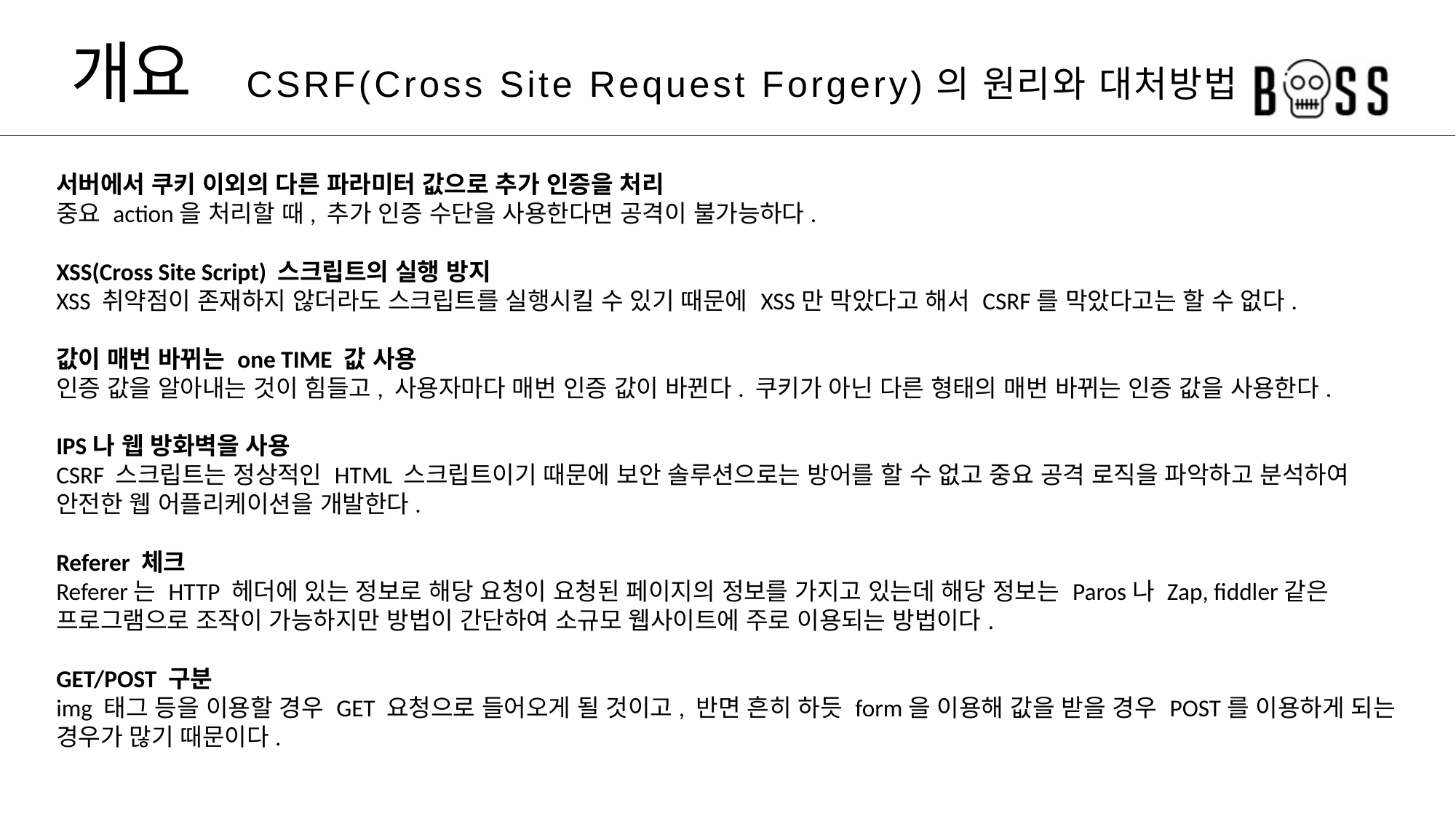

# 개요	 CSRF(Cross Site Request Forgery)의 원리와 대처방법
서버에서 쿠키 이외의 다른 파라미터 값으로 추가 인증을 처리
중요 action을 처리할 때, 추가 인증 수단을 사용한다면 공격이 불가능하다.

XSS(Cross Site Script) 스크립트의 실행 방지
XSS 취약점이 존재하지 않더라도 스크립트를 실행시킬 수 있기 때문에 XSS만 막았다고 해서 CSRF를 막았다고는 할 수 없다.

값이 매번 바뀌는 one TIME 값 사용
인증 값을 알아내는 것이 힘들고, 사용자마다 매번 인증 값이 바뀐다. 쿠키가 아닌 다른 형태의 매번 바뀌는 인증 값을 사용한다.

IPS나 웹 방화벽을 사용
CSRF 스크립트는 정상적인 HTML 스크립트이기 때문에 보안 솔루션으로는 방어를 할 수 없고 중요 공격 로직을 파악하고 분석하여 안전한 웹 어플리케이션을 개발한다.

Referer 체크
Referer는 HTTP 헤더에 있는 정보로 해당 요청이 요청된 페이지의 정보를 가지고 있는데 해당 정보는 Paros나 Zap, fiddler같은 프로그램으로 조작이 가능하지만 방법이 간단하여 소규모 웹사이트에 주로 이용되는 방법이다.

GET/POST 구분
img 태그 등을 이용할 경우 GET 요청으로 들어오게 될 것이고, 반면 흔히 하듯 form을 이용해 값을 받을 경우 POST를 이용하게 되는 경우가 많기 때문이다.